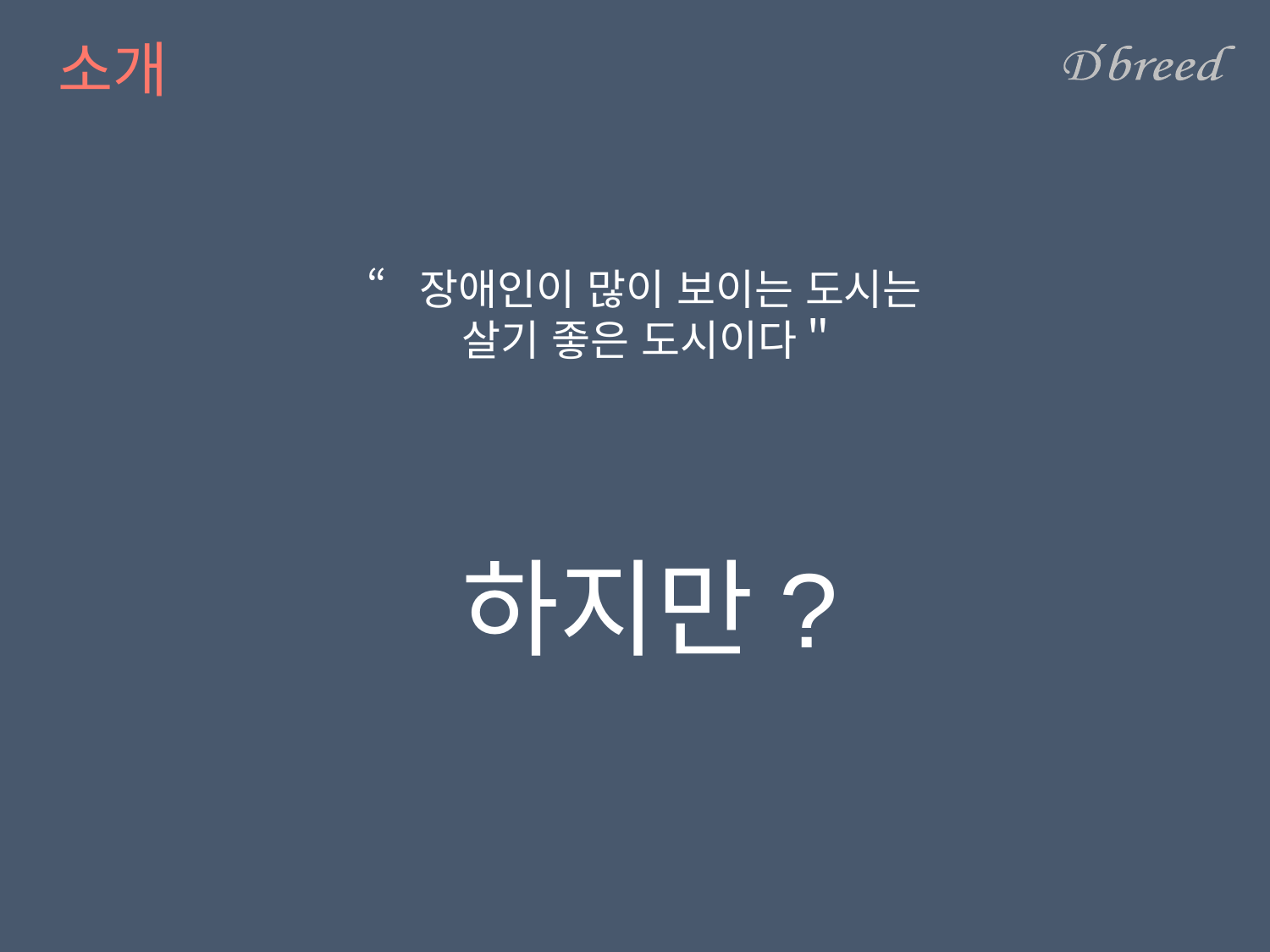

# 소개
“장애인이 많이 보이는 도시는
살기 좋은 도시이다＂
하지만?